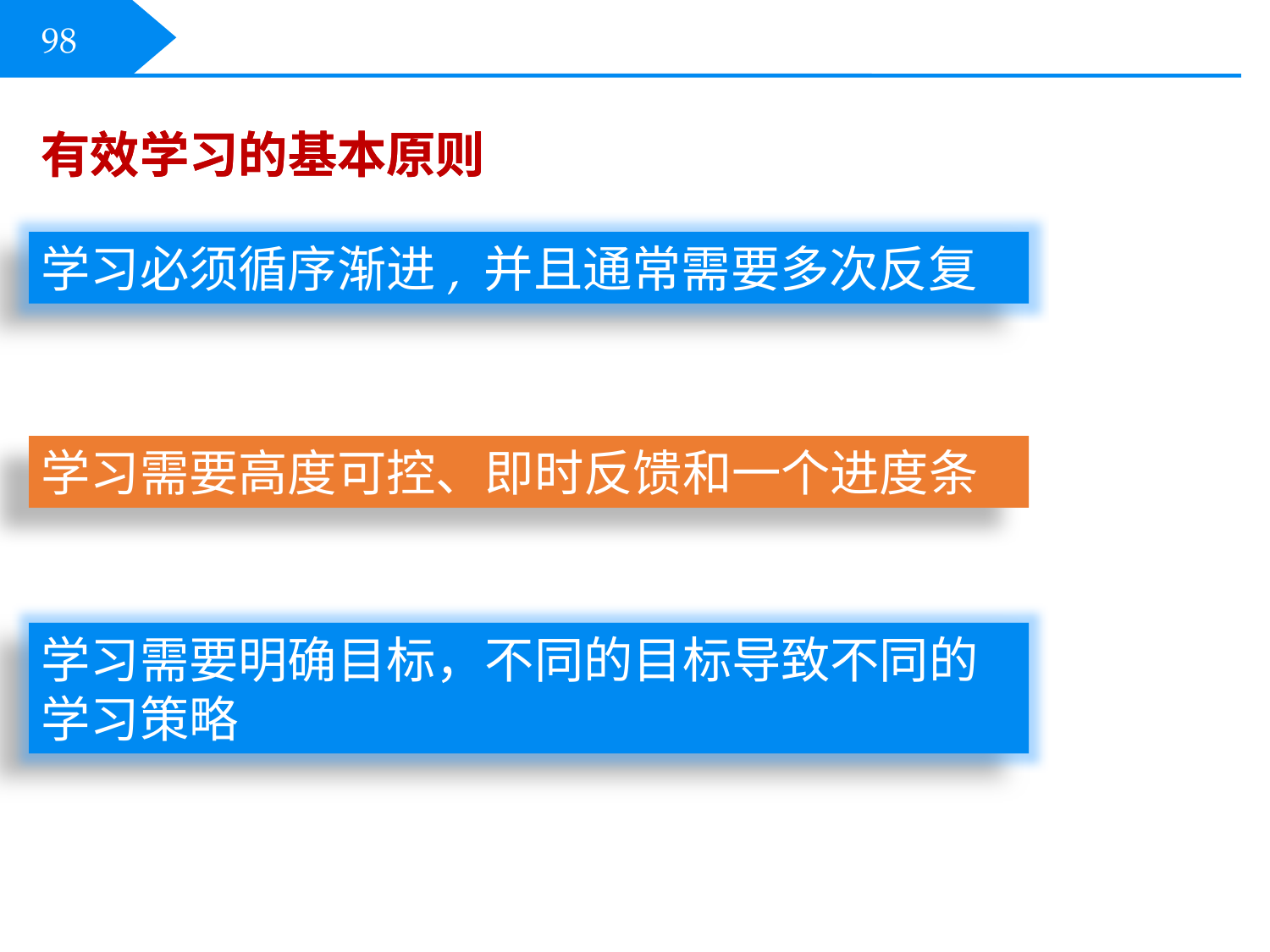

98
有效学习的基本原则
有效学习的基本原则
学习必须循序渐进, 并且通常需要多次反复
学习需要高度可控、即时反馈和一个进度条
学习需要明确目标，不同的目标导致不同的学习策略